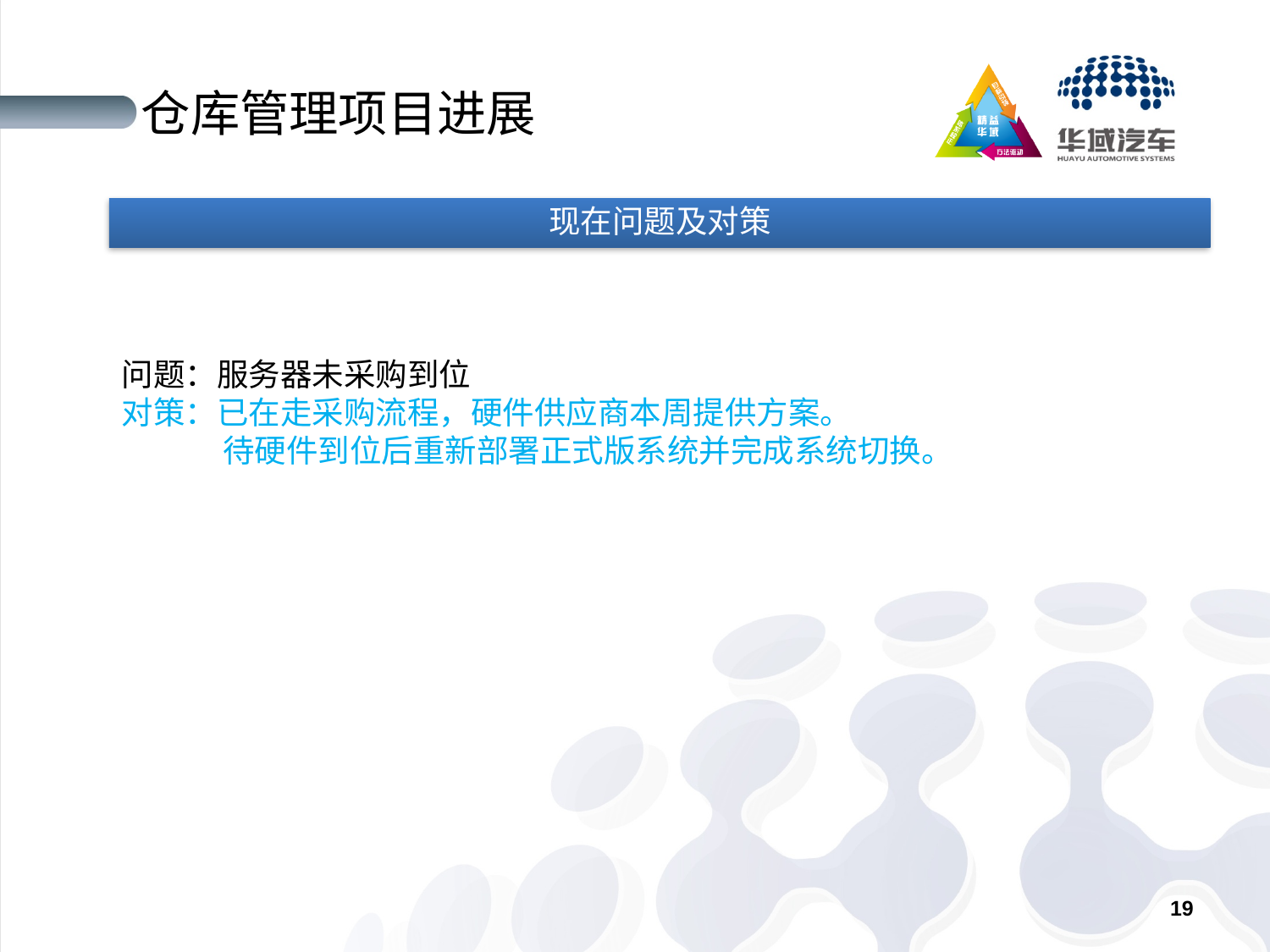

# 仓库管理项目进展
现在问题及对策

问题：服务器未采购到位
对策：已在走采购流程，硬件供应商本周提供方案。
             待硬件到位后重新部署正式版系统并完成系统切换。

19